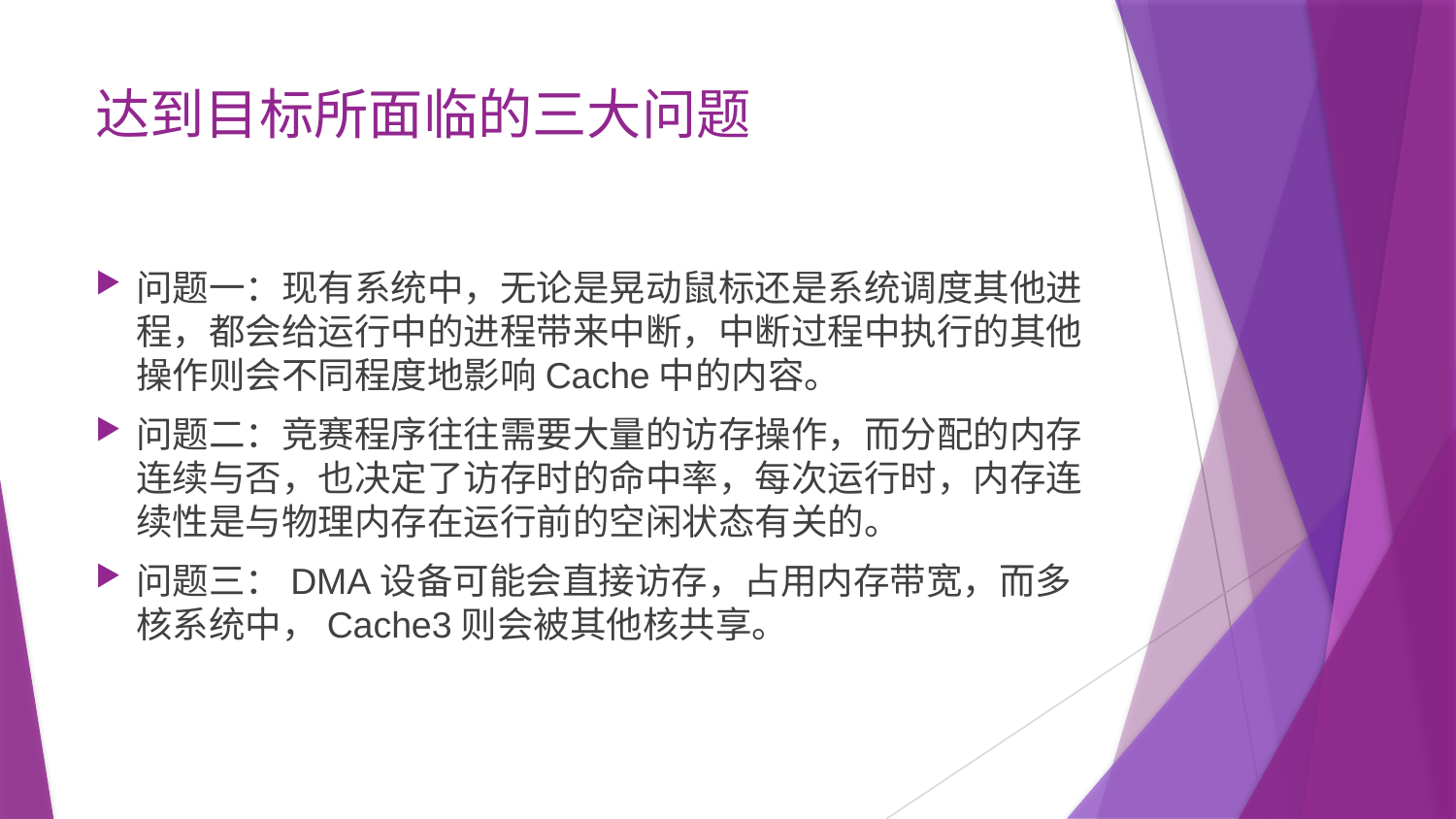

# 达到目标所面临的三大问题
问题一：现有系统中，无论是晃动鼠标还是系统调度其他进程，都会给运行中的进程带来中断，中断过程中执行的其他操作则会不同程度地影响Cache中的内容。
问题二：竞赛程序往往需要大量的访存操作，而分配的内存连续与否，也决定了访存时的命中率，每次运行时，内存连续性是与物理内存在运行前的空闲状态有关的。
问题三：DMA设备可能会直接访存，占用内存带宽，而多核系统中，Cache3则会被其他核共享。